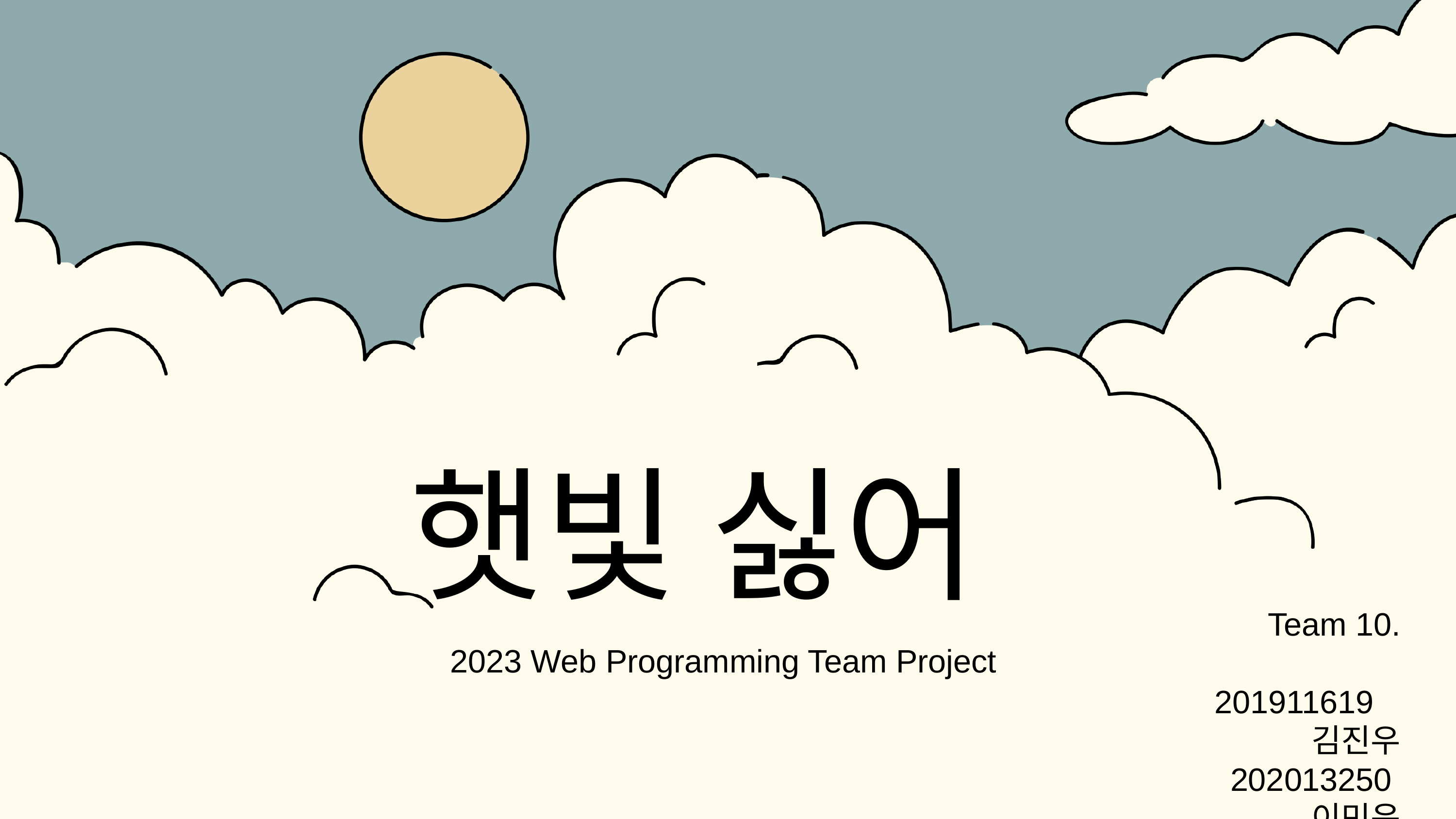

햇빛 싫어
Team 10.

201911619    김진우
202013250  이민윤
202213356   이문빈

2023 Web Programming Team Project